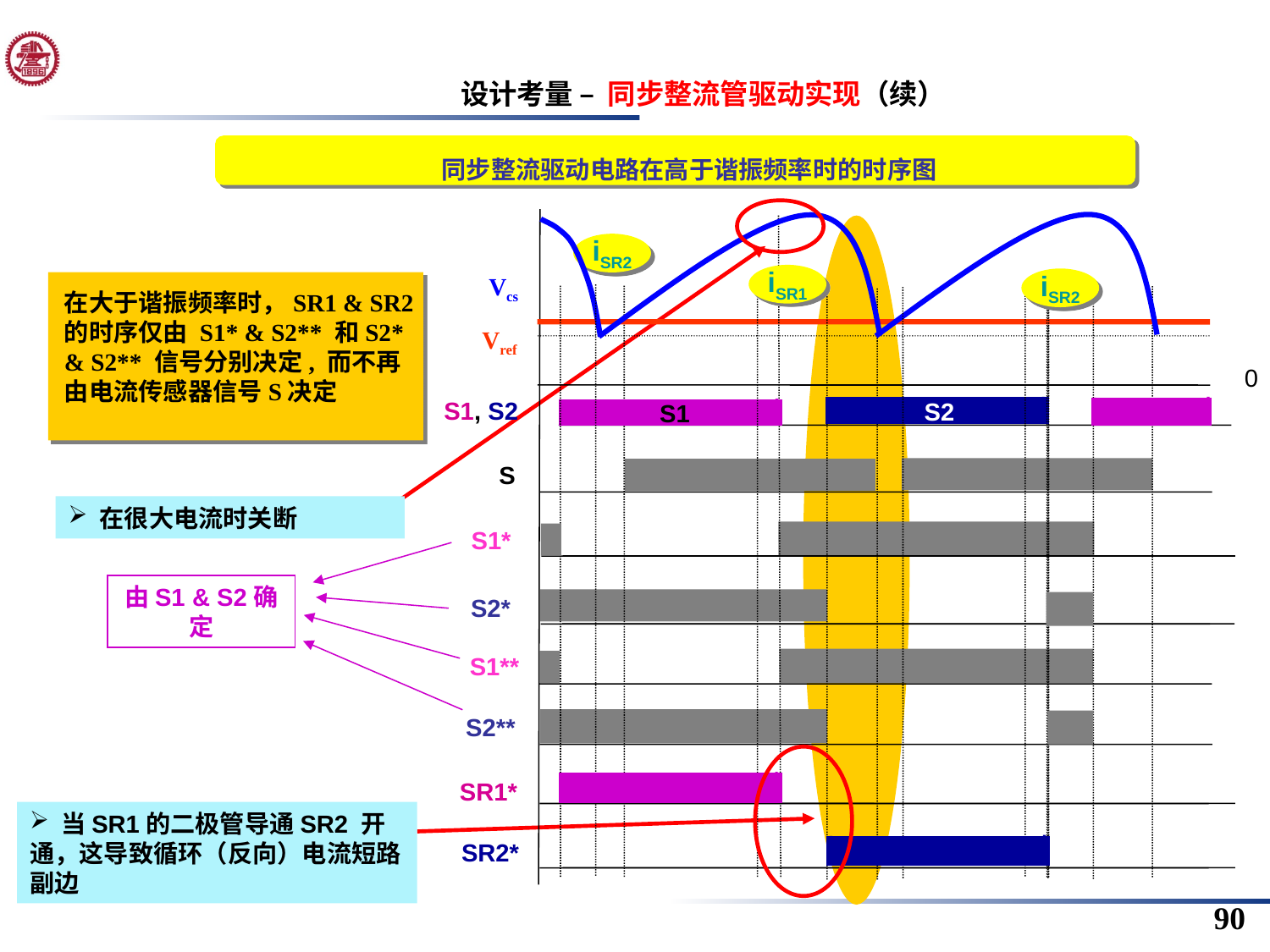

设计考量 –  同步整流管驱动实现（续）

 同步整流驱动电路在高于谐振频率时的时序图

iSR2

iSR1

iSR2

Vcs

Vref

0

S2
S1

S

S1*
S2*
S1**
S2**

SR1*

SR2*

在大于谐振频率时，SR1 & SR2的时序仅由 S1* & S2** 和S2* & S2** 信号分别决定, 而不再由电流传感器信号S决定
S1, S2
 在很大电流时关断

由S1 & S2确定

 当SR1的二极管导通SR2 开通，这导致循环（反向）电流短路副边